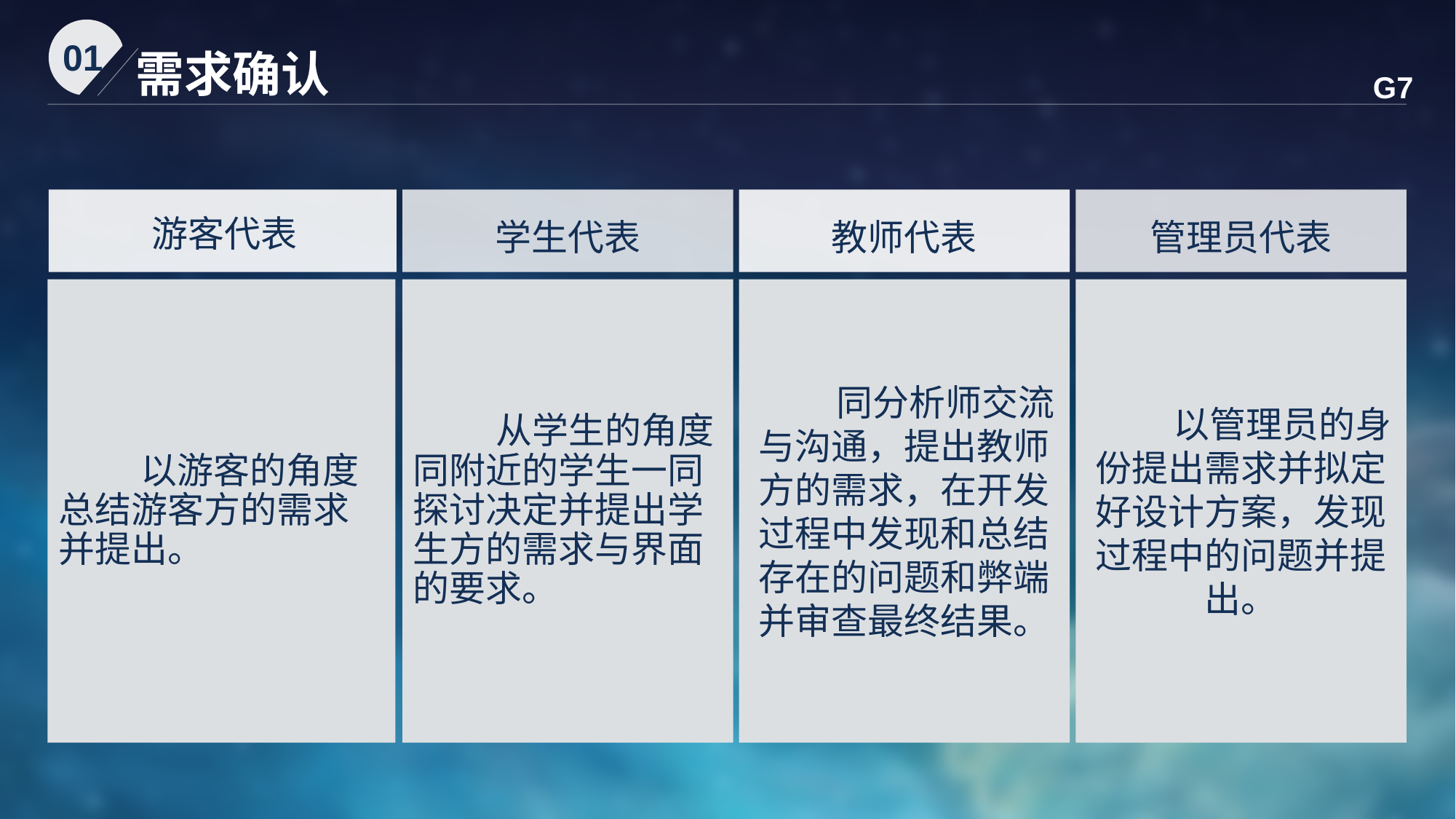

01
需求确认
G7

游客代表
         以游客的角度总结游客方的需求并提出。

学生代表
         从学生的角度同附近的学生一同探讨决定并提出学生方的需求与界面的要求。

教师代表
         同分析师交流与沟通，提出教师方的需求，在开发过程中发现和总结存在的问题和弊端并审查最终结果。

管理员代表
         以管理员的身份提出需求并拟定好设计方案，发现过程中的问题并提出。